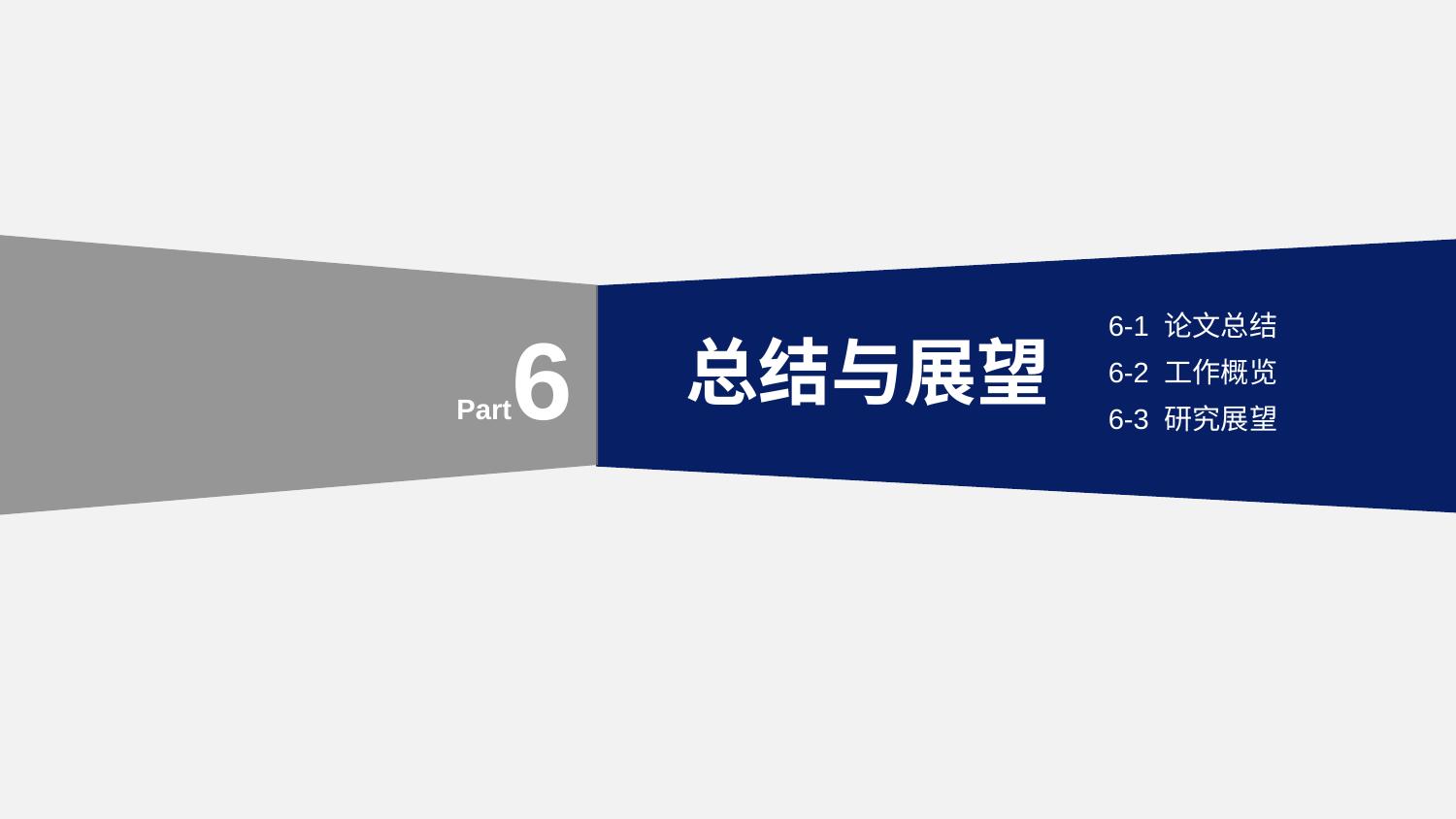

6-1 论文总结
6-2 工作概览
6-3 研究展望
Part6
总结与展望